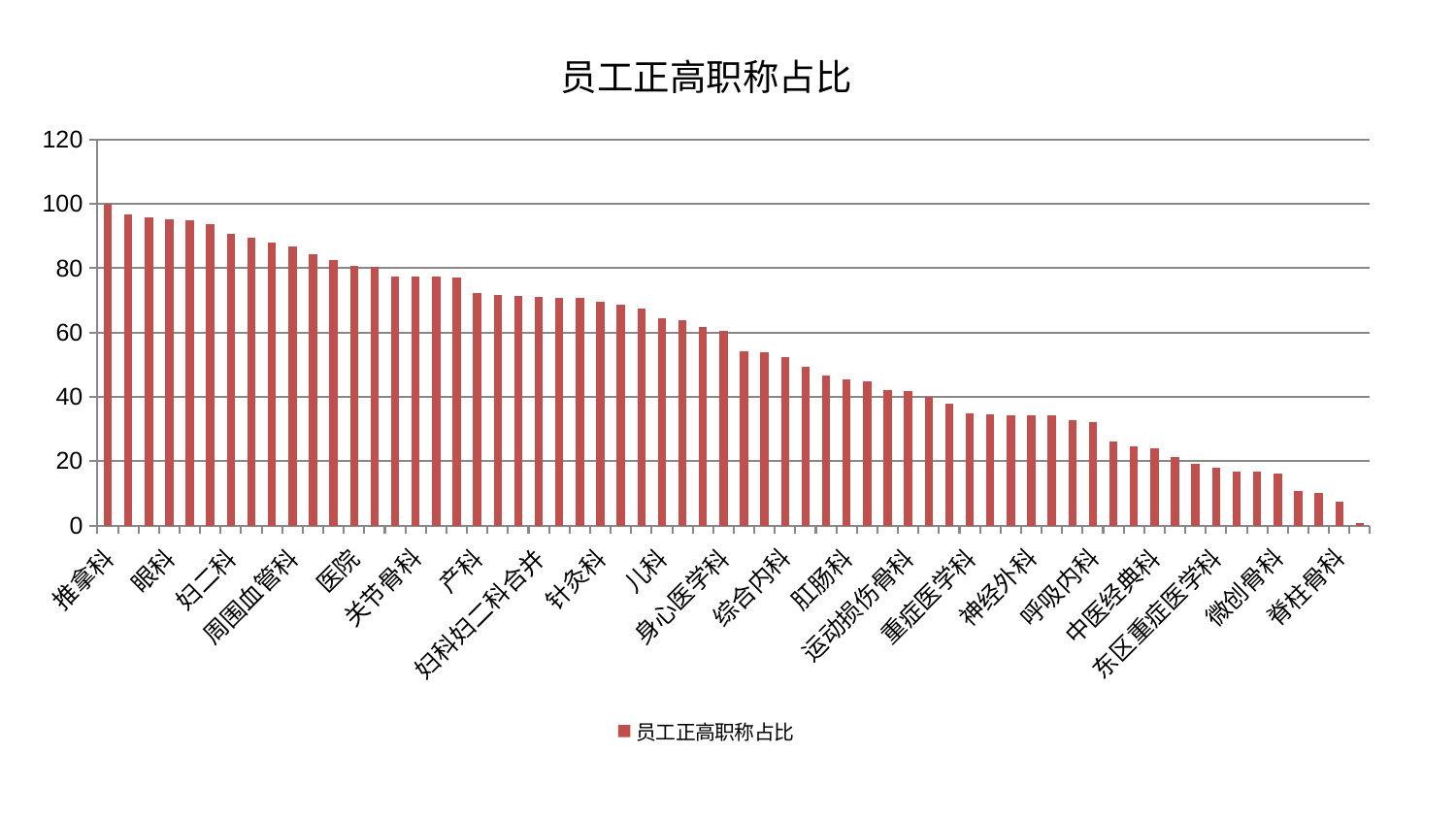

### Chart: 员工正高职称占比

| Category | 员工正高职称占比 |
|---|---|
| 推拿科 | 100.0 |
| 西区重症医学科 | 96.71988094537389 |
| 口腔科 | 95.8818673324187 |
| 眼科 | 95.09195792593825 |
| 脑病三科 | 94.95118599598933 |
| 骨科 | 93.8164902627717 |
| 妇二科 | 90.72023741009664 |
| 消化内科 | 89.49901465917777 |
| 耳鼻喉科 | 88.11216362389787 |
| 周围血管科 | 86.82497578588568 |
| 男科 | 84.3952884133548 |
| 脑病二科 | 82.4336398907367 |
| 医院 | 80.76802422900239 |
| 乳腺甲状腺外科 | 80.3855743327478 |
| 血液科 | 77.49054997637201 |
| 关节骨科 | 77.47560268979568 |
| 心病三科 | 77.34070723710197 |
| 内分泌科 | 76.9805196410291 |
| 产科 | 72.42248974402854 |
| 小儿骨科 | 71.58854733812922 |
| 小儿推拿科 | 71.2589372770164 |
| 妇科妇二科合并 | 70.94994102590408 |
| 美容皮肤科 | 70.85214937350604 |
| 显微骨科 | 70.81492154646247 |
| 针灸科 | 69.43794327812599 |
| 心病一科 | 68.80278371122196 |
| 脑病一科 | 67.52280463916611 |
| 儿科 | 64.38192302184784 |
| 胸外科 | 63.90216611610459 |
| 神经内科 | 61.64089524007151 |
| 身心医学科 | 60.583603462592876 |
| 脾胃病科 | 54.10838263169972 |
| 创伤骨科 | 53.74945897981554 |
| 综合内科 | 52.522217925408796 |
| 泌尿外科 | 49.330650292732805 |
| 心病四科 | 46.67598147095388 |
| 肛肠科 | 45.3733926689782 |
| 肾病科 | 44.827712904488784 |
| 肝病科 | 42.05075191561487 |
| 运动损伤骨科 | 41.91976652158019 |
| 风湿病科 | 40.00952935962717 |
| 妇科 | 37.97072508181684 |
| 重症医学科 | 34.94200004841628 |
| 皮肤科 | 34.67537080825241 |
| 康复科 | 34.271527260994105 |
| 神经外科 | 34.20815603661049 |
| 普通外科 | 34.115005527028174 |
| 心病二科 | 32.68821970975551 |
| 呼吸内科 | 32.26712744903685 |
| 中医外治中心 | 25.986111812577576 |
| 治未病中心 | 24.51632332402346 |
| 中医经典科 | 24.140030370920186 |
| 东区肾病科 | 21.376186236526408 |
| 老年医学科 | 19.311062267407287 |
| 东区重症医学科 | 17.858333951396073 |
| 肝胆外科 | 16.807794264307127 |
| 肾脏内科 | 16.7456981022042 |
| 微创骨科 | 16.16608463577166 |
| 心血管内科 | 10.765106578961522 |
| 脾胃科消化科合并 | 10.092082524954556 |
| 脊柱骨科 | 7.27465693086848 |
| 肿瘤内科 | 0.8239022846922063 |
307